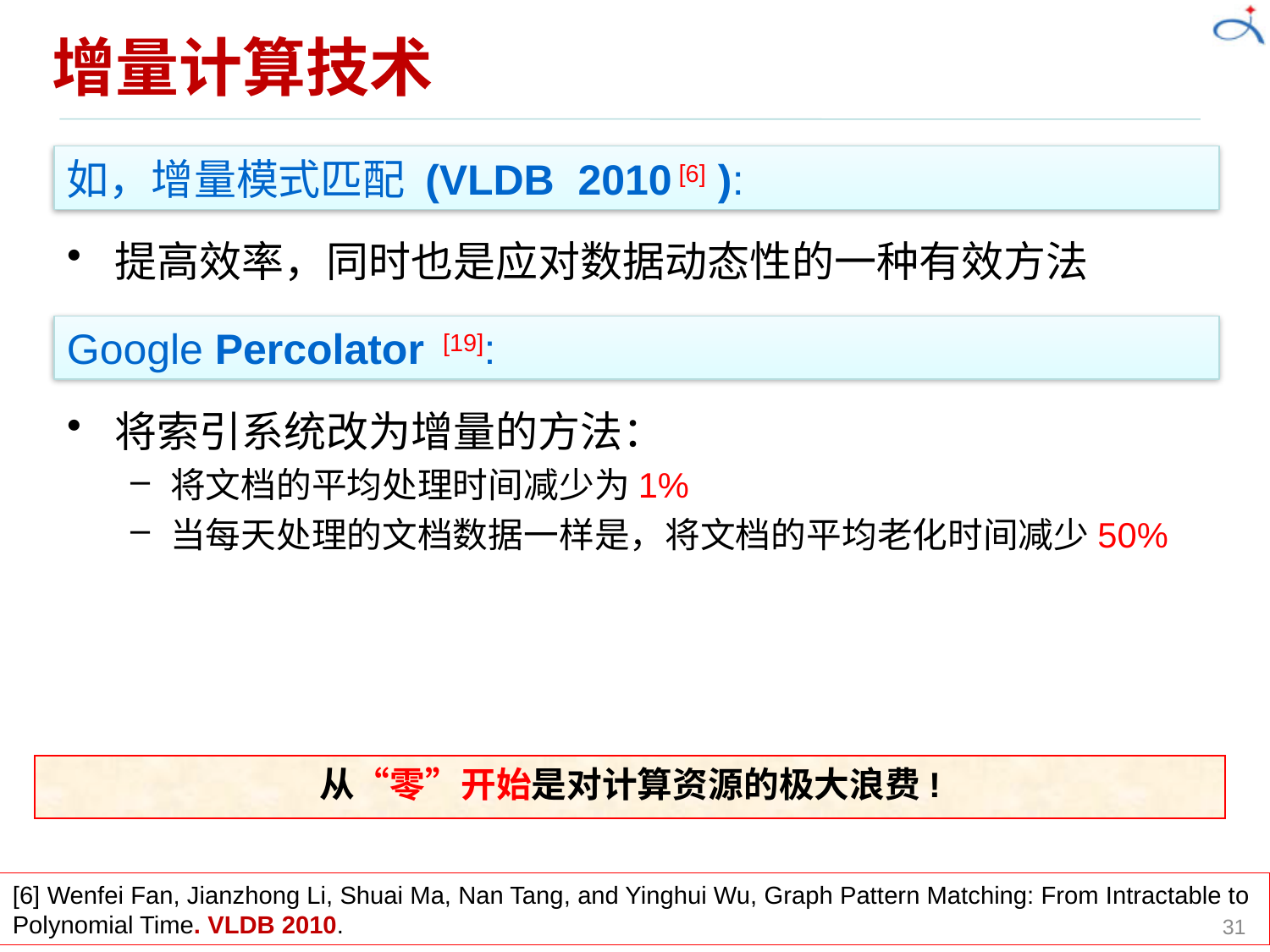

# 增量计算技术
如，增量模式匹配 (VLDB  2010 [6] ):
提高效率，同时也是应对数据动态性的一种有效方法
Google Percolator  [19]:
将索引系统改为增量的方法：
将文档的平均处理时间减少为1%
当每天处理的文档数据一样是，将文档的平均老化时间减少50%
从“零”开始是对计算资源的极大浪费!
[6] Wenfei Fan, Jianzhong Li, Shuai Ma, Nan Tang, and Yinghui Wu, Graph Pattern Matching: From Intractable to Polynomial Time. VLDB 2010.
31